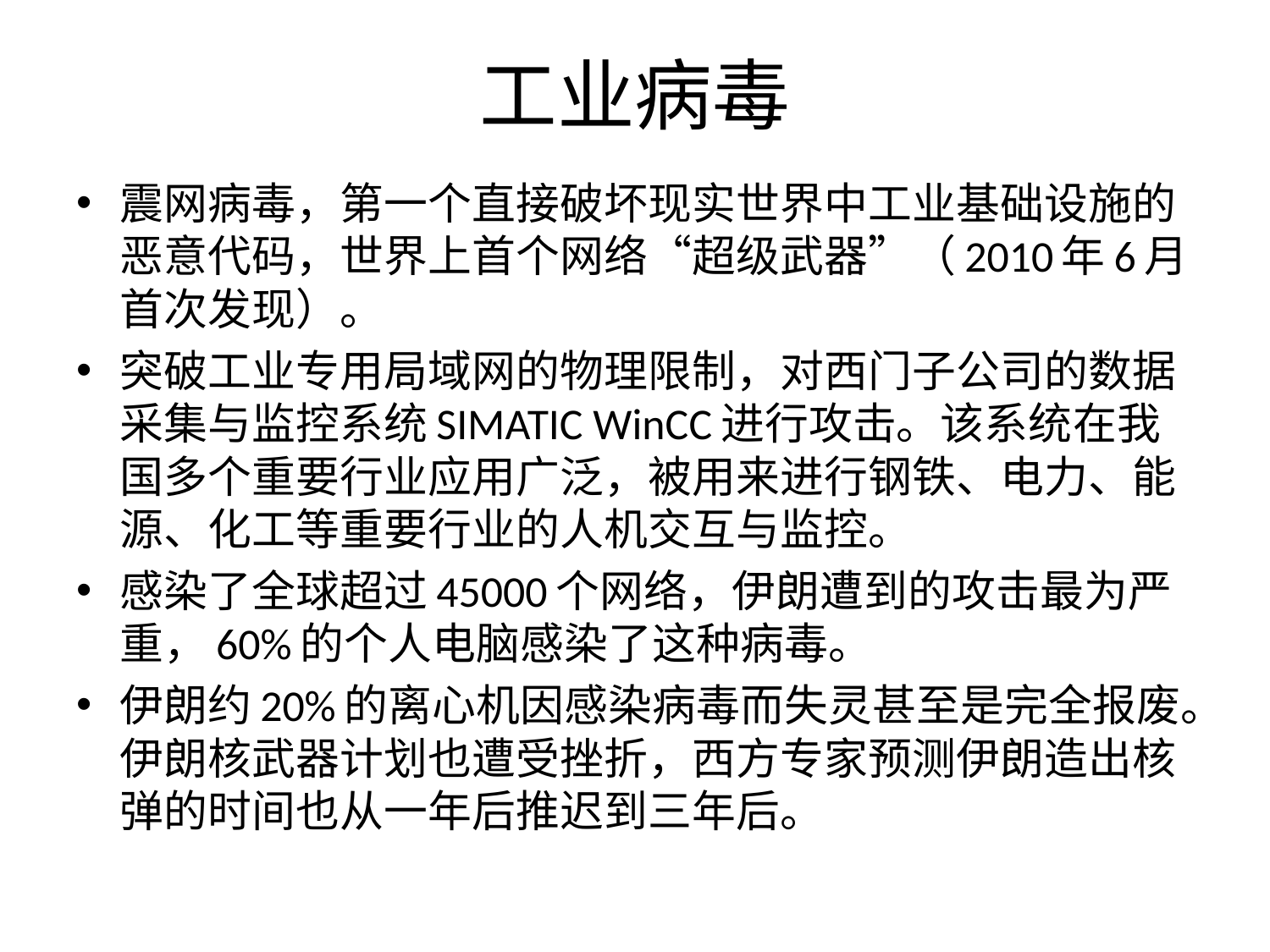

# 工业病毒
震网病毒，第一个直接破坏现实世界中工业基础设施的恶意代码，世界上首个网络“超级武器”（2010年6月首次发现）。
突破工业专用局域网的物理限制，对西门子公司的数据采集与监控系统SIMATIC WinCC进行攻击。该系统在我国多个重要行业应用广泛，被用来进行钢铁、电力、能源、化工等重要行业的人机交互与监控。
感染了全球超过45000个网络，伊朗遭到的攻击最为严重，60%的个人电脑感染了这种病毒。
伊朗约20%的离心机因感染病毒而失灵甚至是完全报废。伊朗核武器计划也遭受挫折，西方专家预测伊朗造出核弹的时间也从一年后推迟到三年后。
33